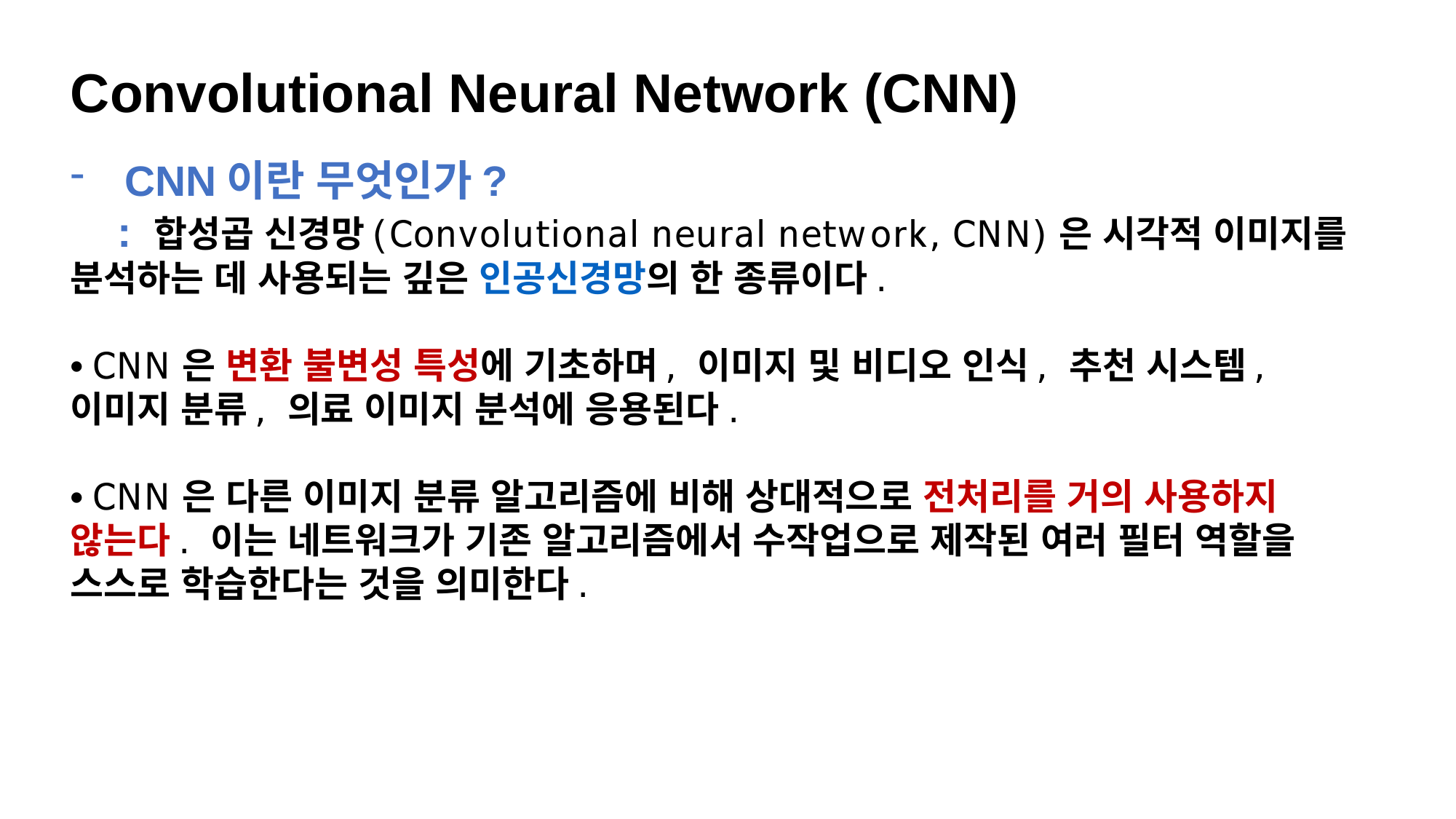

# Convolutional Neural Network (CNN)
CNN이란 무엇인가?
    : 합성곱 신경망(Convolutional neural network, CNN)은 시각적 이미지를 분석하는 데 사용되는 깊은 인공신경망의 한 종류이다.

• CNN은 변환 불변성 특성에 기초하며, 이미지 및 비디오 인식, 추천 시스템, 이미지 분류, 의료 이미지 분석에 응용된다.

• CNN은 다른 이미지 분류 알고리즘에 비해 상대적으로 전처리를 거의 사용하지 않는다. 이는 네트워크가 기존 알고리즘에서 수작업으로 제작된 여러 필터 역할을 스스로 학습한다는 것을 의미한다.